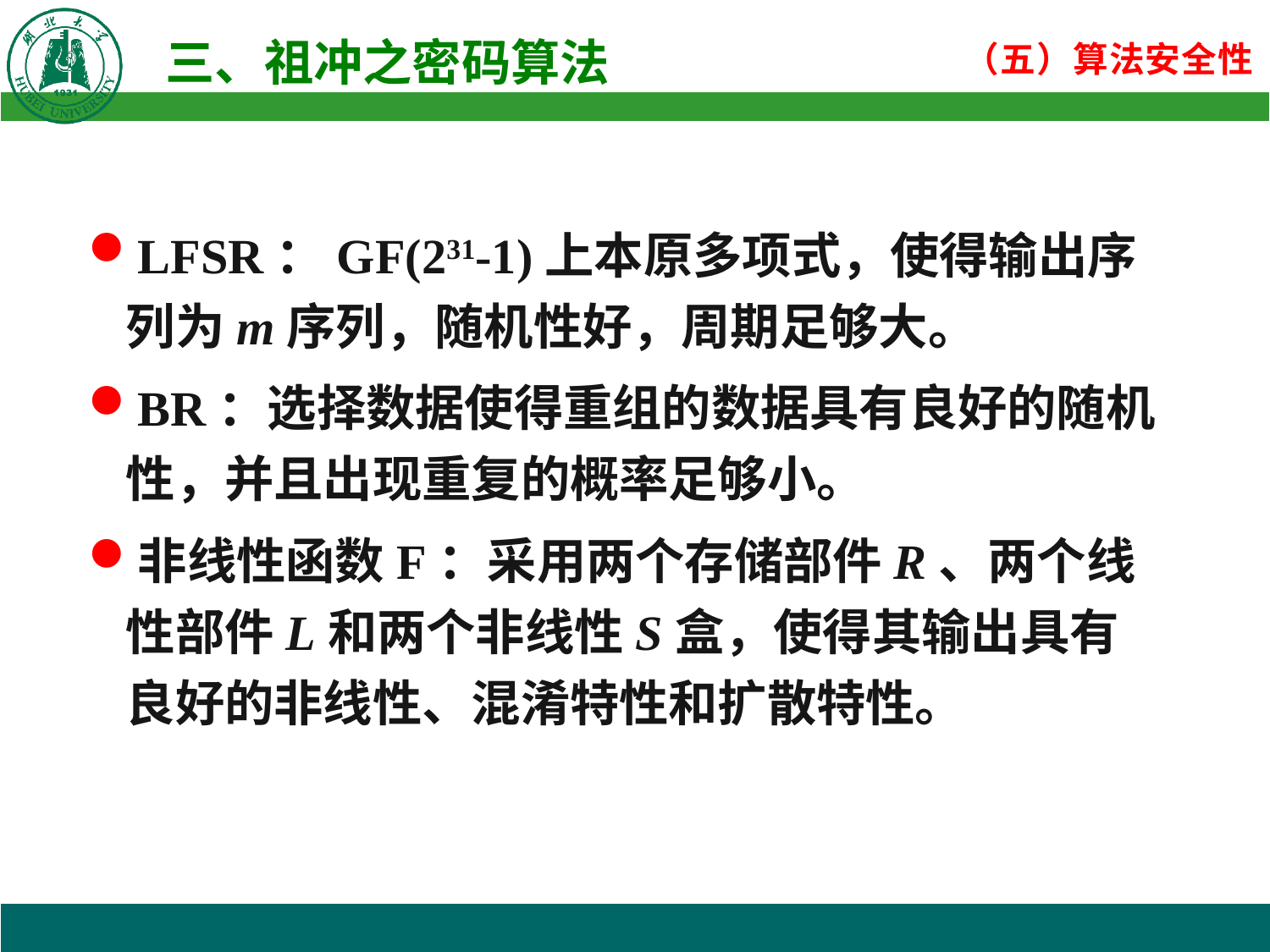

LFSR：GF(231-1)上本原多项式，使得输出序列为m序列，随机性好，周期足够大。
BR：选择数据使得重组的数据具有良好的随机性，并且出现重复的概率足够小。
非线性函数F：采用两个存储部件R、两个线性部件L和两个非线性S盒，使得其输出具有良好的非线性、混淆特性和扩散特性。